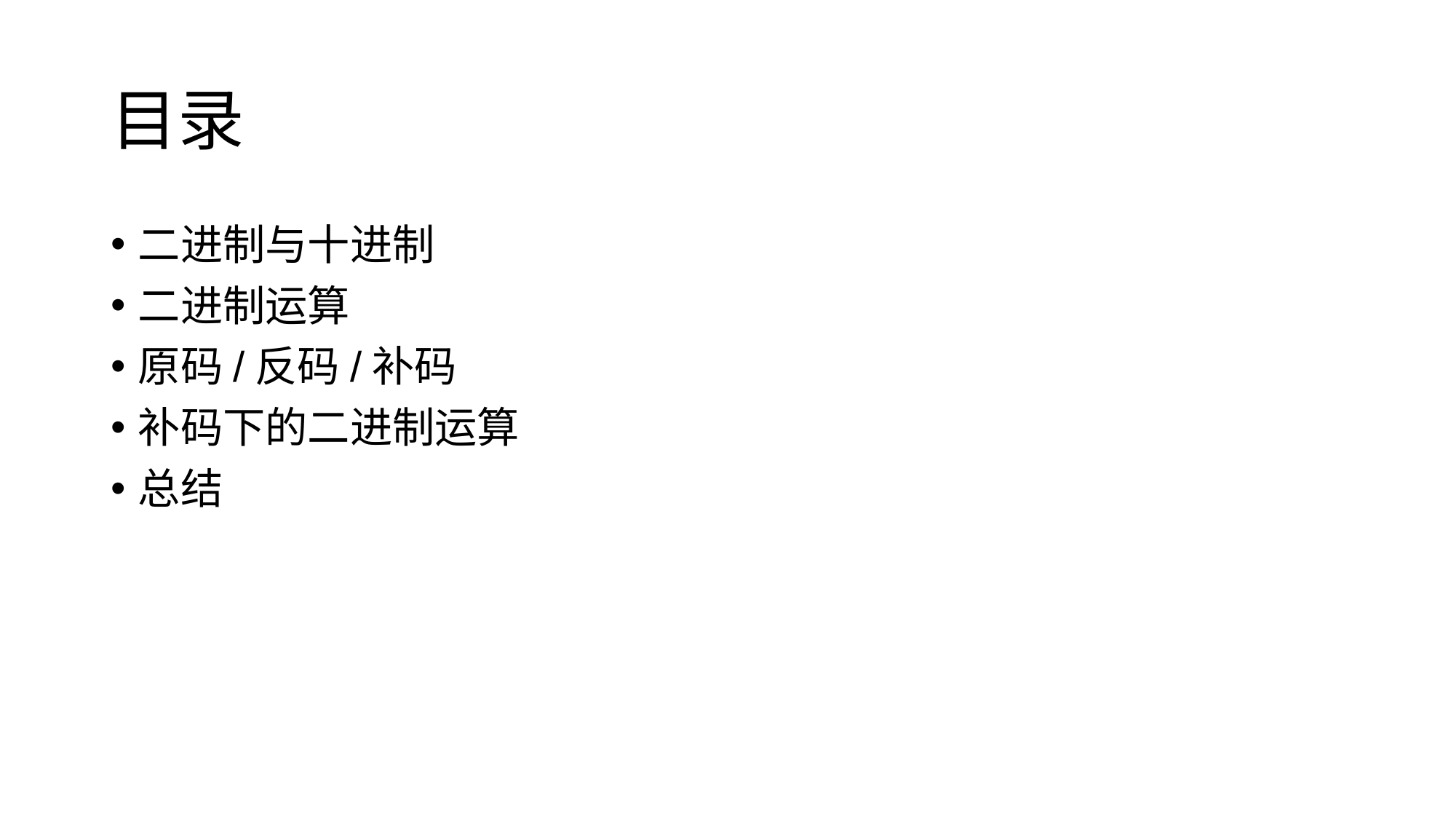

# 目录
二进制与十进制
二进制运算
原码/反码/补码
补码下的二进制运算
总结